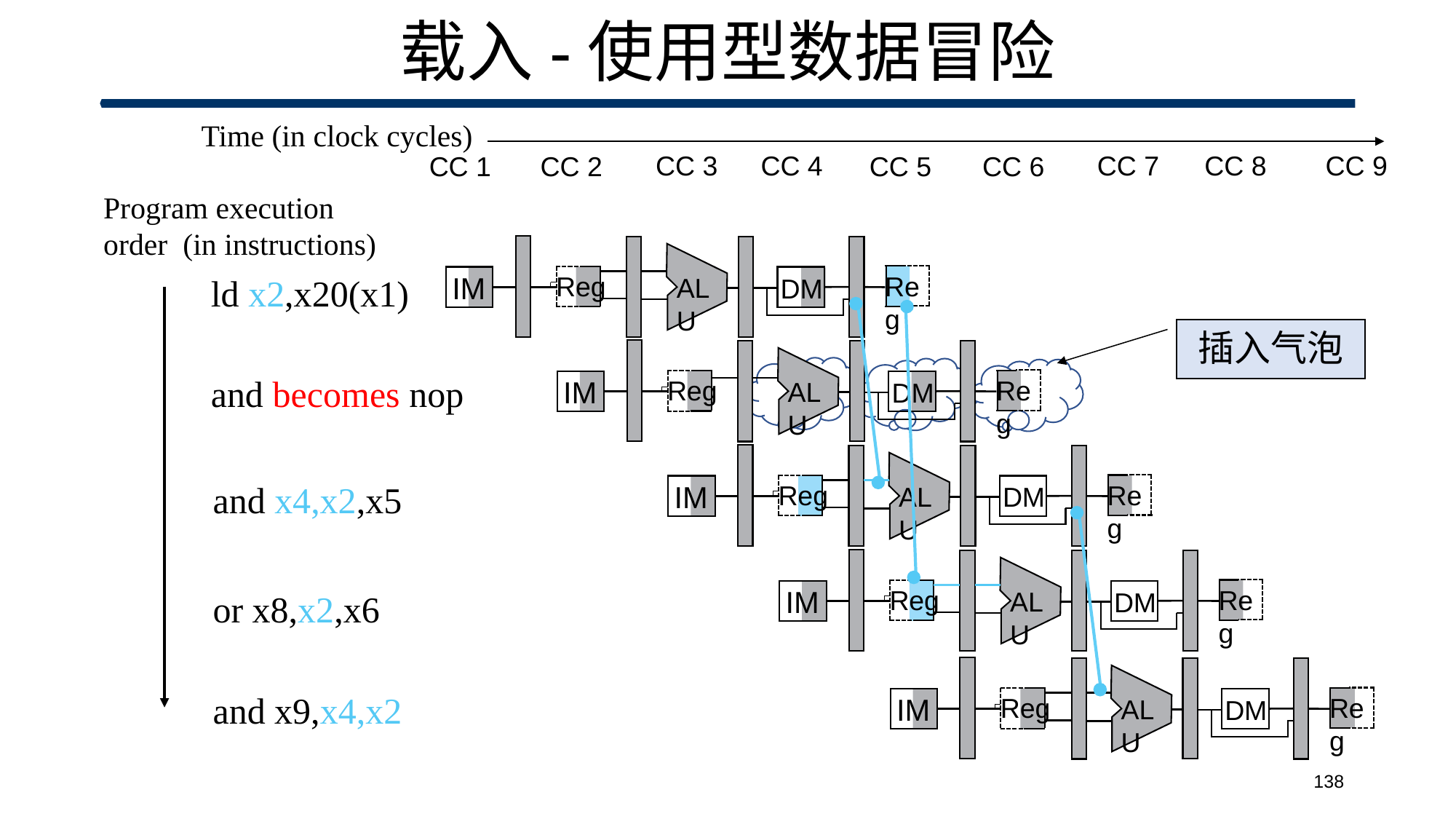

# 载入-使用型数据冒险
Time (in clock cycles)
CC 3
CC 9
CC 4
CC 7
CC 8
CC 2
CC 5
CC 1
CC 6
Program execution
order  (in instructions)
ld x2,x20(x1)
and becomes nop
and x4,x2,x5
or x8,x2,x6
and x9,x4,x2

IM
Reg
Reg
ALU
DM

插入气泡

IM
Reg
Reg
ALU
DM

IM
Reg
Reg
ALU
DM

IM
Reg
Reg
ALU
DM

IM
Reg
Reg
ALU
DM

138